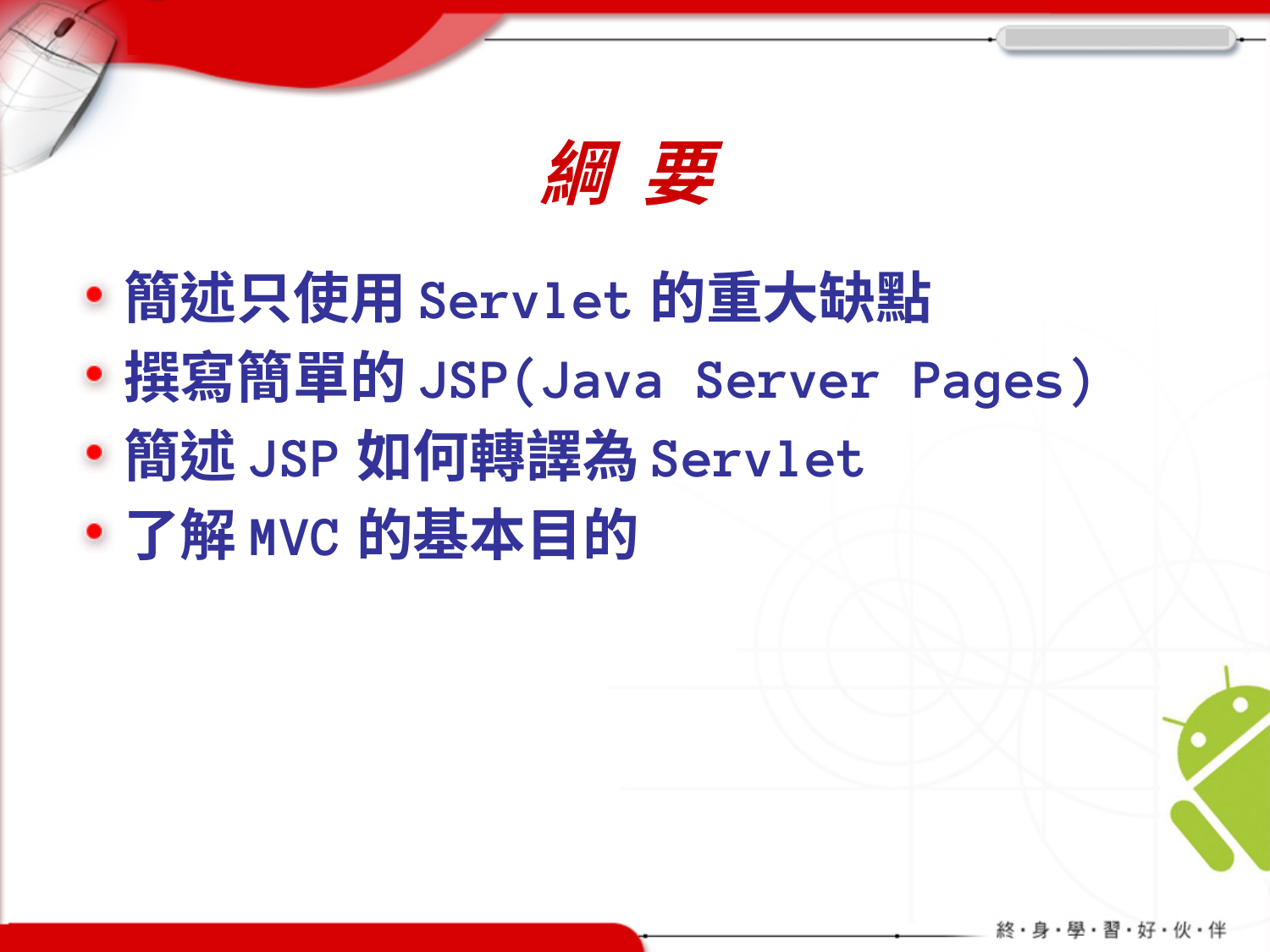

# 綱  要
簡述只使用Servlet的重大缺點
撰寫簡單的JSP(Java Server Pages)
簡述JSP如何轉譯為Servlet
了解MVC的基本目的